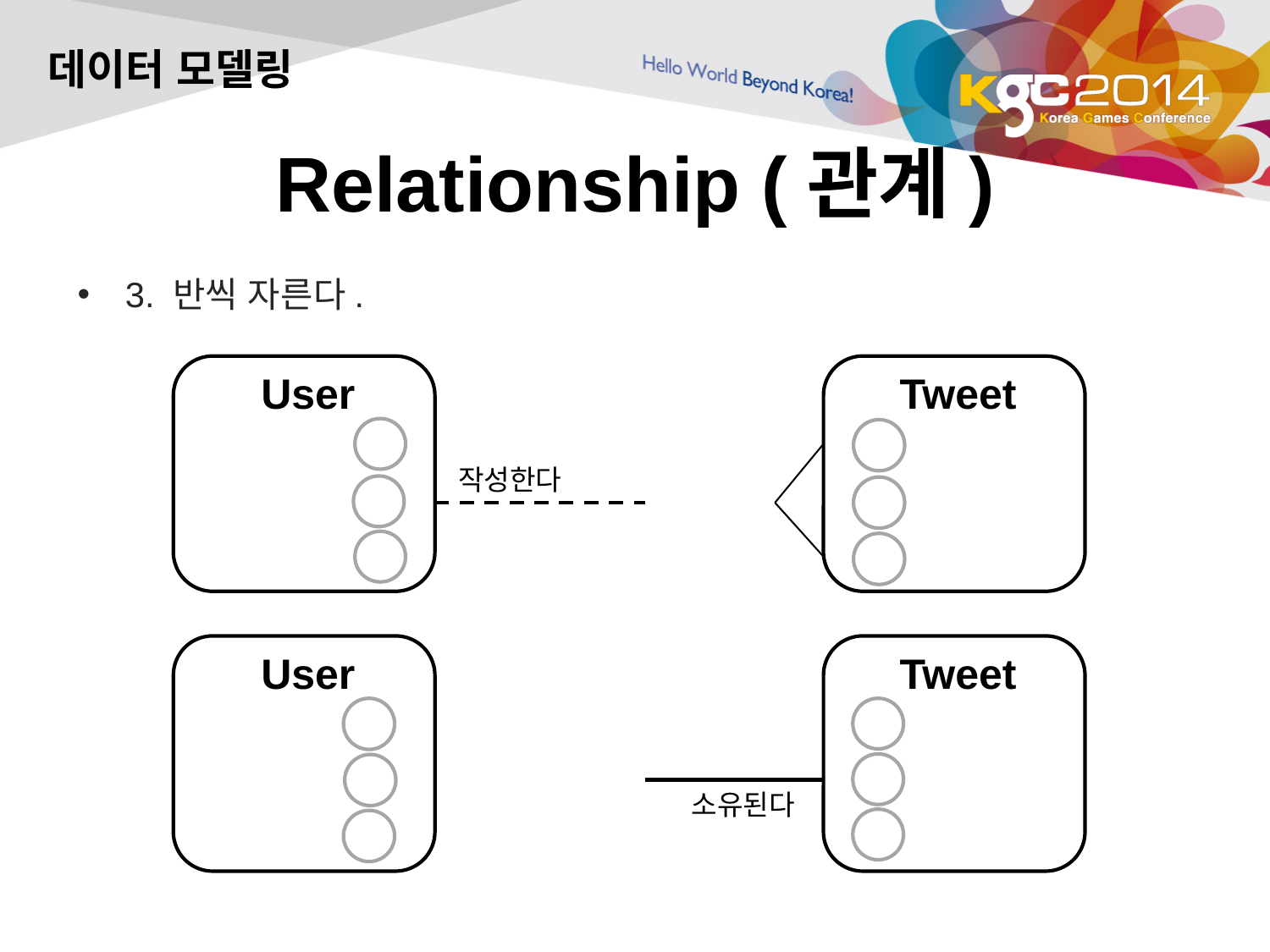

데이터 모델링
# Relationship (관계)
3. 반씩 자른다.

User
Tweet

작성한다

User
Tweet

소유된다